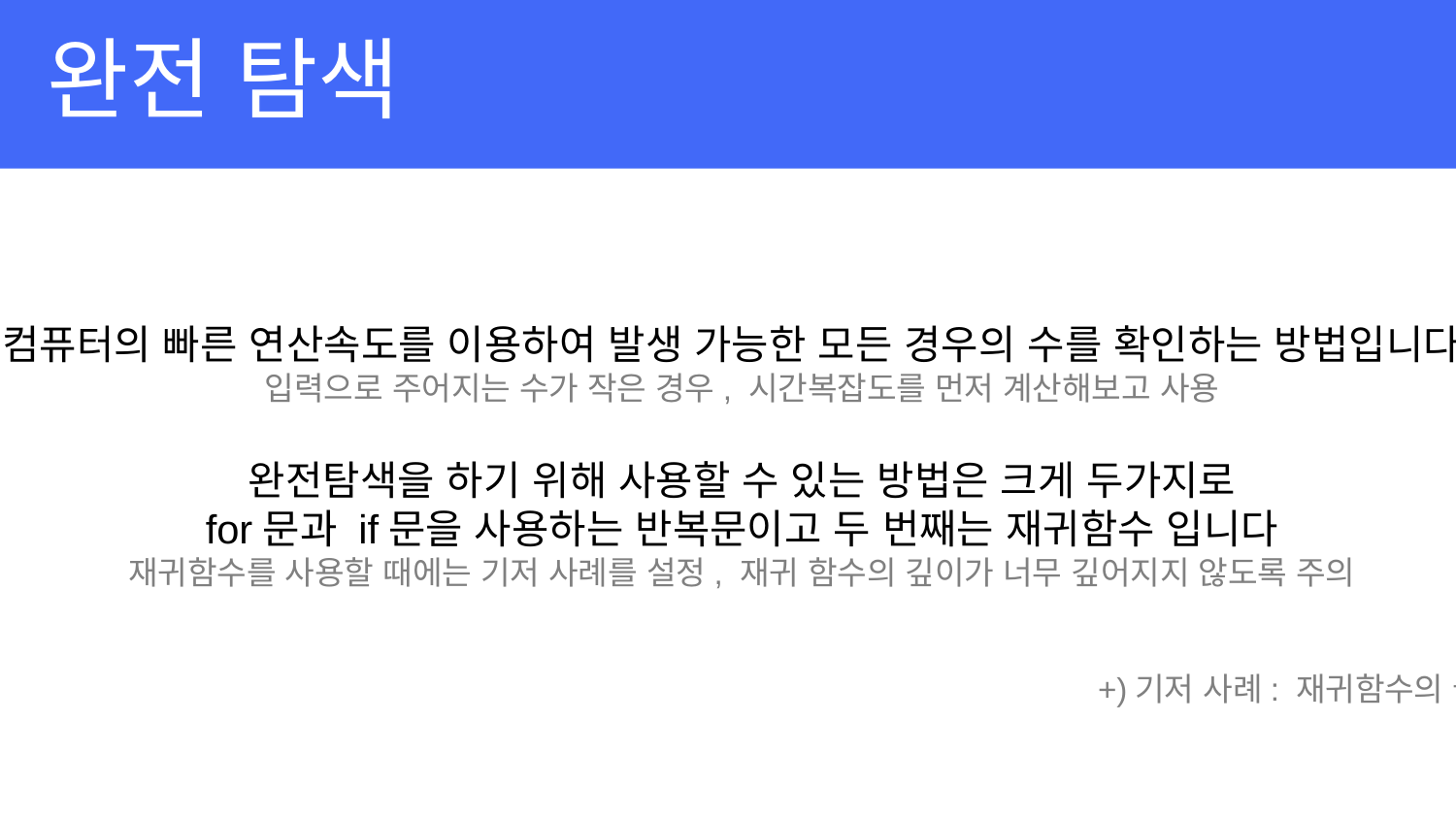

완전 탐색
컴퓨터의 빠른 연산속도를 이용하여 발생 가능한 모든 경우의 수를 확인하는 방법입니다.
입력으로 주어지는 수가 작은 경우, 시간복잡도를 먼저 계산해보고 사용

완전탐색을 하기 위해 사용할 수 있는 방법은 크게 두가지로
for문과 if문을 사용하는 반복문이고 두 번째는 재귀함수 입니다
재귀함수를 사용할 때에는 기저 사례를 설정, 재귀 함수의 깊이가 너무 깊어지지 않도록 주의

+)기저 사례: 재귀함수의 끝